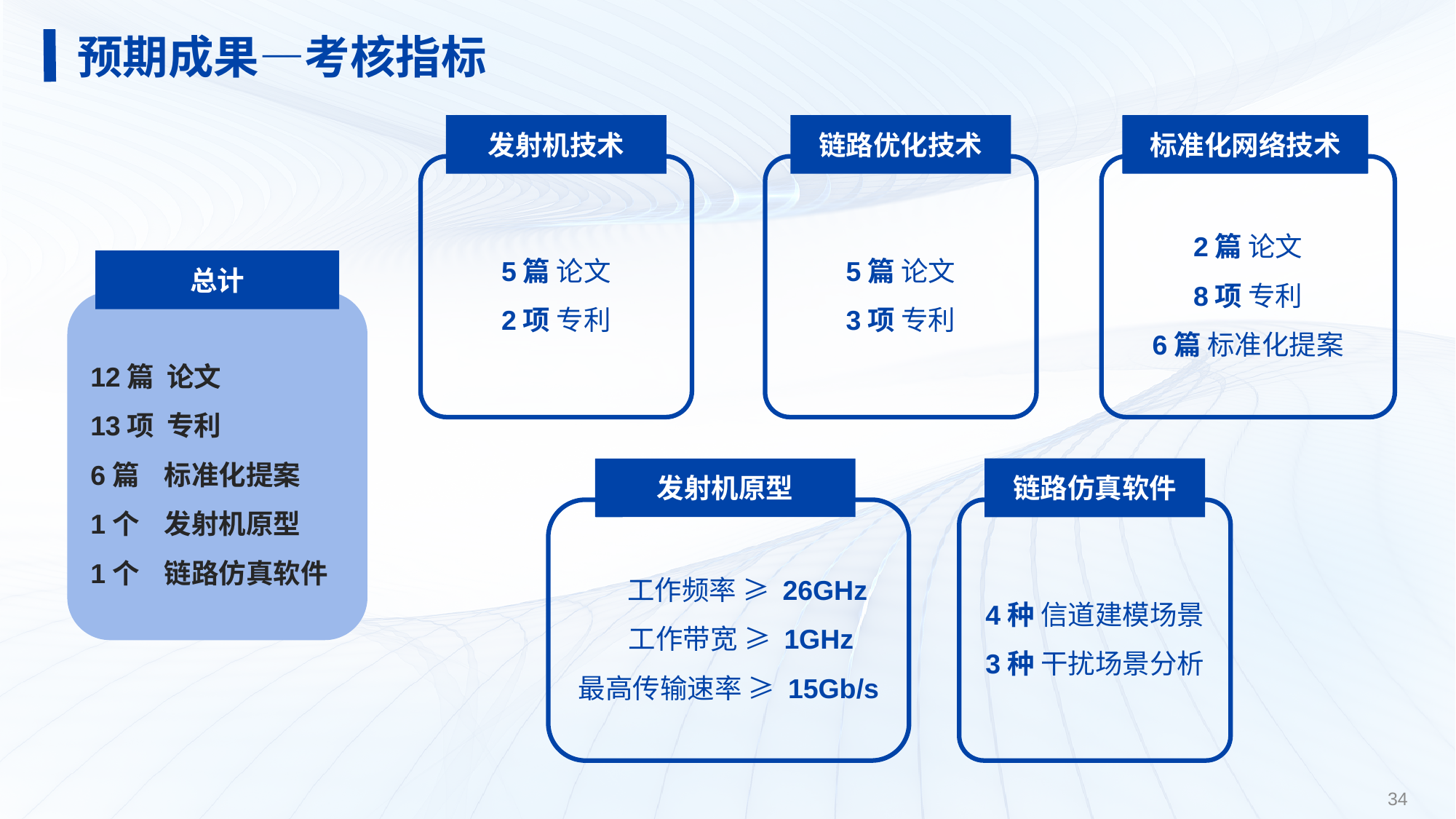

预期成果—考核指标
发射机技术
链路优化技术
标准化网络技术
2篇 论文
8项 专利
6篇 标准化提案
5篇 论文
2项 专利
5篇 论文
3项 专利
总计
12篇  论文
13项  专利
6篇    标准化提案
1个    发射机原型
1个    链路仿真软件
链路仿真软件
发射机原型
     工作频率 ≥ 26GHz
   工作带宽 ≥ 1GHz
最高传输速率 ≥ 15Gb/s
4种 信道建模场景
3种 干扰场景分析
34